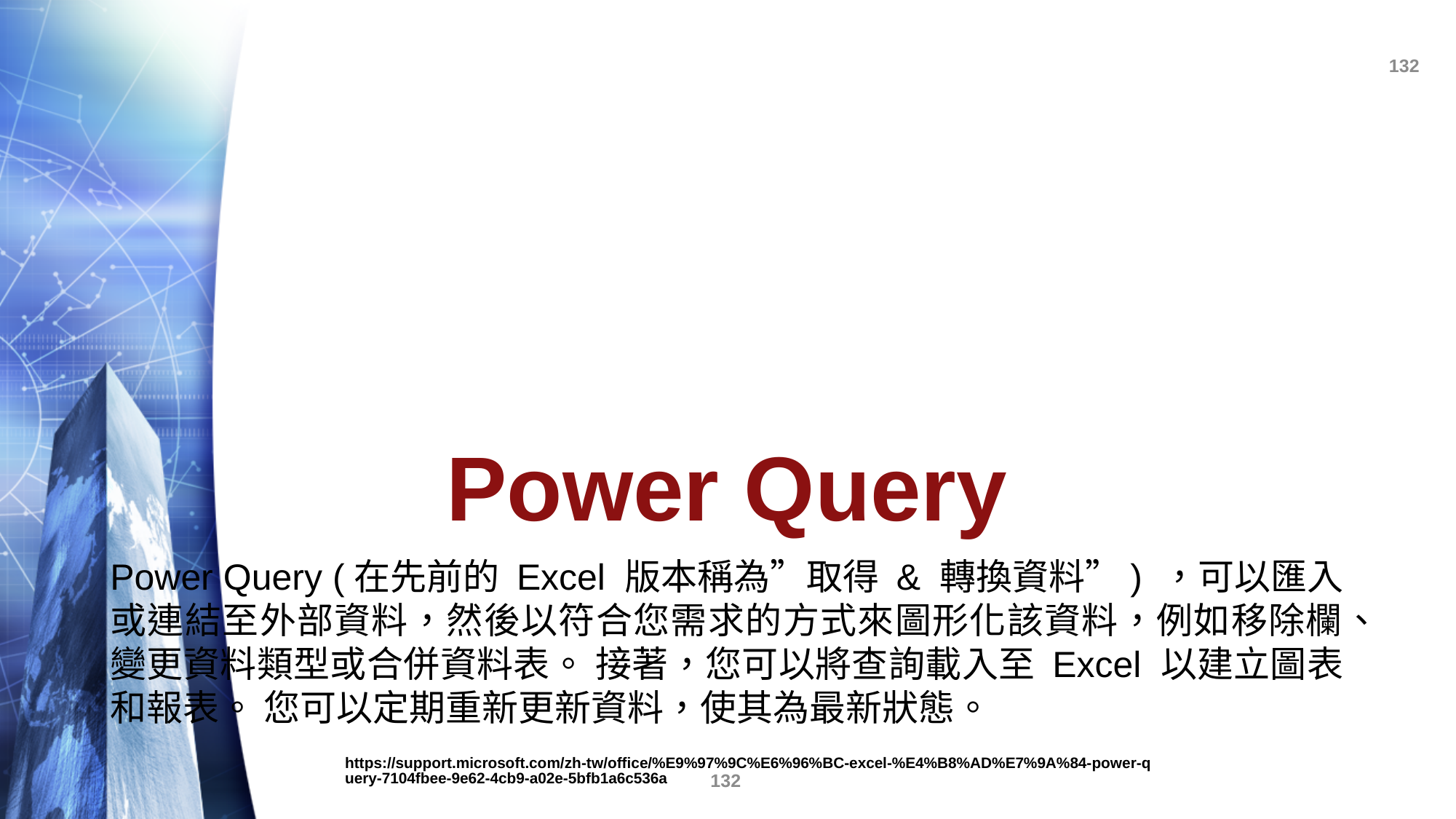

# Power Query
Power Query (在先前的 Excel 版本稱為”取得 & 轉換資料”) ，可以匯入或連結至外部資料，然後以符合您需求的方式來圖形化該資料，例如移除欄、變更資料類型或合併資料表。 接著，您可以將查詢載入至 Excel 以建立圖表和報表。 您可以定期重新更新資料，使其為最新狀態。
https://support.microsoft.com/zh-tw/office/%E9%97%9C%E6%96%BC-excel-%E4%B8%AD%E7%9A%84-power-query-7104fbee-9e62-4cb9-a02e-5bfb1a6c536a
132